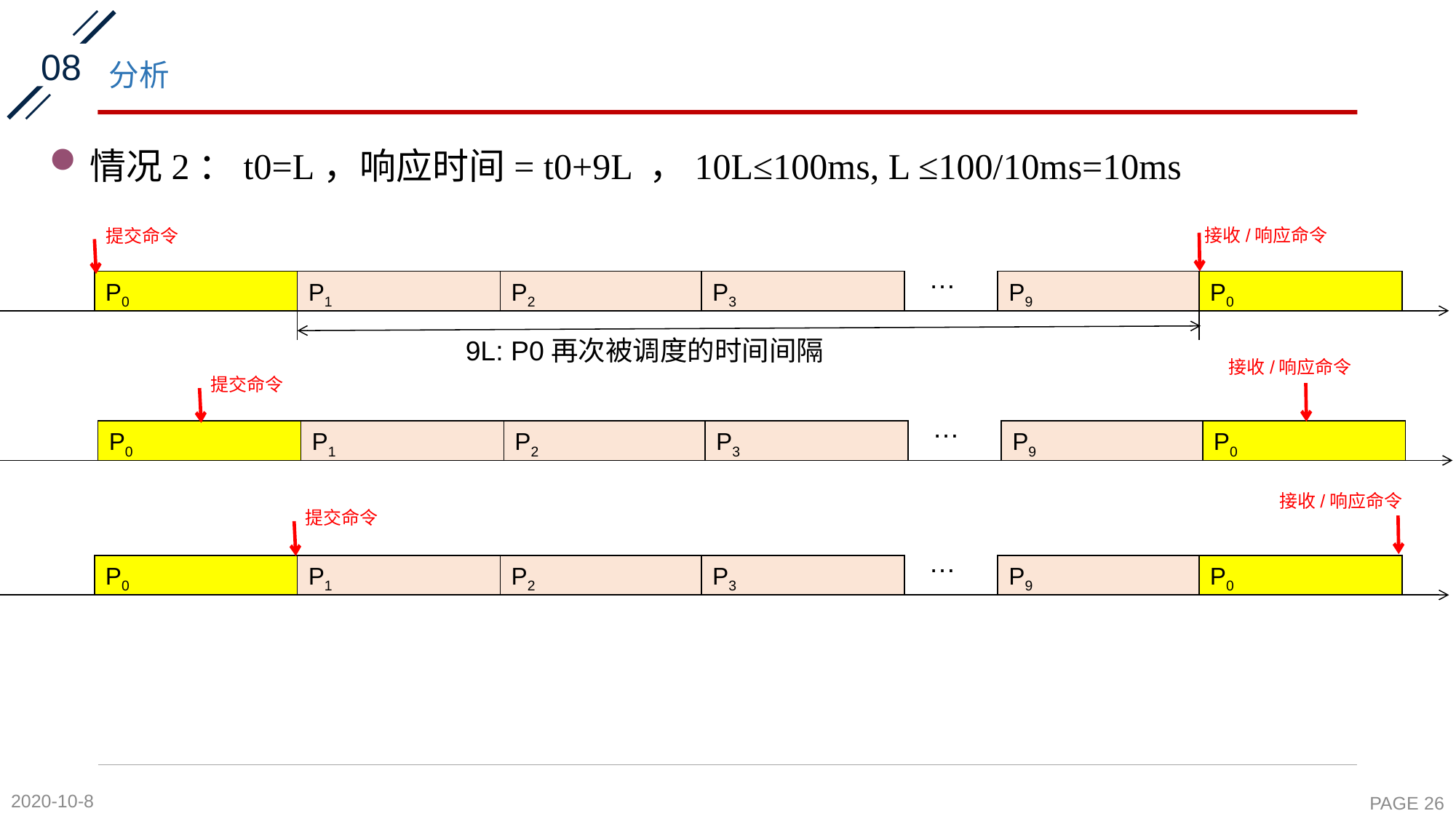

08
# 分析
情况2：t0=L，响应时间= t0+9L ，10L≤100ms, L ≤100/10ms=10ms
接收/响应命令
提交命令
…
P0
P1
P2
P3
P9
P0
9L: P0再次被调度的时间间隔
接收/响应命令
提交命令
…
P0
P1
P2
P3
P9
P0
接收/响应命令
提交命令
…
P0
P1
P2
P3
P9
P0
2020-10-8
PAGE 26